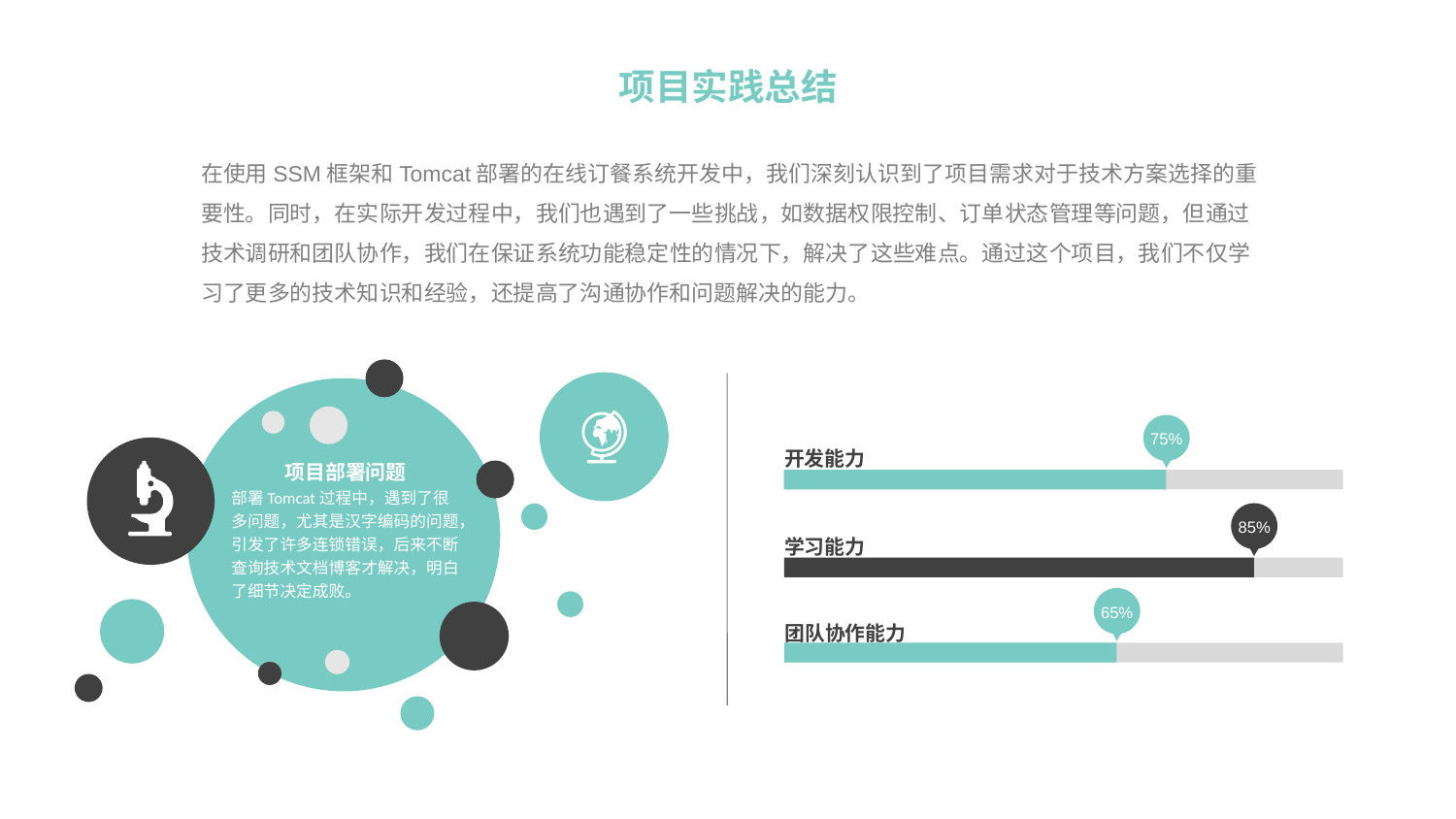

项目实践总结
在使用SSM框架和Tomcat部署的在线订餐系统开发中，我们深刻认识到了项目需求对于技术方案选择的重要性。同时，在实际开发过程中，我们也遇到了一些挑战，如数据权限控制、订单状态管理等问题，但通过技术调研和团队协作，我们在保证系统功能稳定性的情况下，解决了这些难点。通过这个项目，我们不仅学习了更多的技术知识和经验，还提高了沟通协作和问题解决的能力。

项目部署问题
部署Tomcat过程中，遇到了很多问题，尤其是汉字编码的问题，引发了许多连锁错误，后来不断查询技术文档博客才解决，明白了细节决定成败。

75%
开发能力

85%
学习能力

65%
团队协作能力